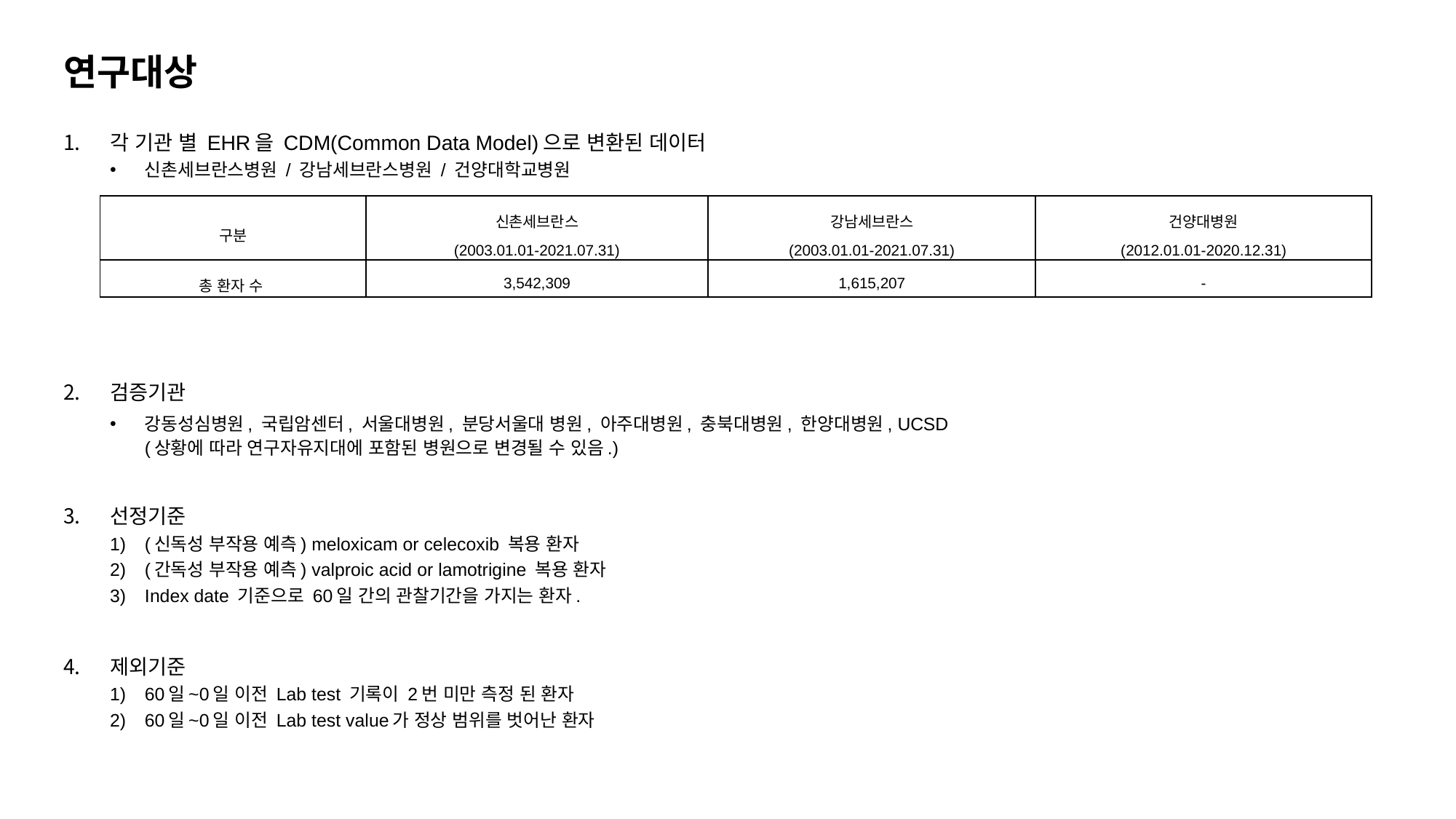

# 연구대상
각 기관 별 EHR을 CDM(Common Data Model)으로 변환된 데이터
신촌세브란스병원 / 강남세브란스병원 / 건양대학교병원

검증기관
강동성심병원, 국립암센터, 서울대병원, 분당서울대 병원, 아주대병원, 충북대병원, 한양대병원, UCSD
(상황에 따라 연구자유지대에 포함된 병원으로 변경될 수 있음.)

선정기준
(신독성 부작용 예측) meloxicam or celecoxib 복용 환자
(간독성 부작용 예측) valproic acid or lamotrigine 복용 환자
Index date 기준으로 60일 간의 관찰기간을 가지는 환자.

제외기준
60일~0일 이전 Lab test 기록이 2번 미만 측정 된 환자
60일~0일 이전 Lab test value가 정상 범위를 벗어난 환자

| 구분 | 신촌세브란스 (2003.01.01-2021.07.31) | 강남세브란스 (2003.01.01-2021.07.31) | 건양대병원 (2012.01.01-2020.12.31) |
| --- | --- | --- | --- |
| 총 환자 수 | 3,542,309 | 1,615,207 | - |